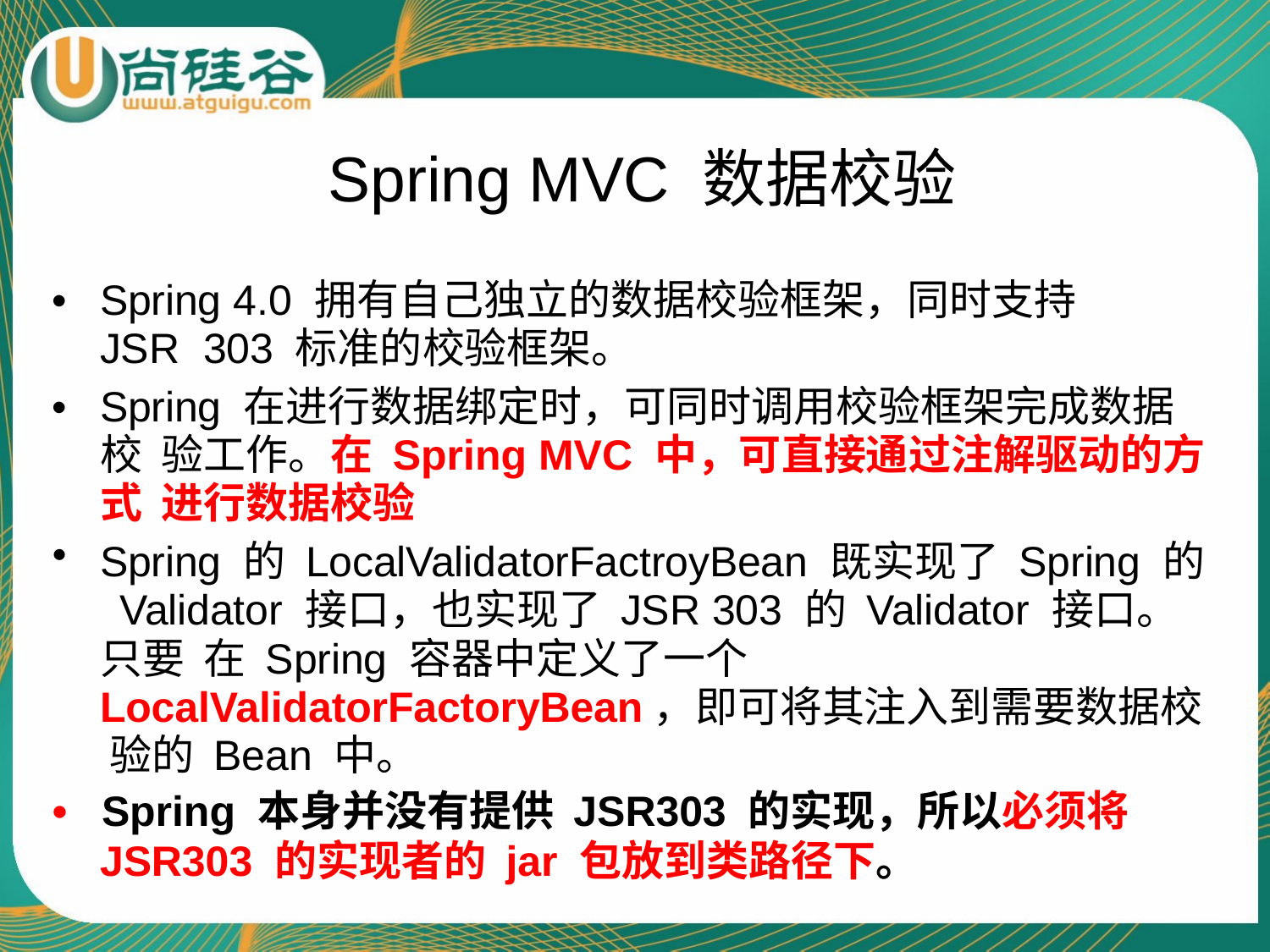

# Spring MVC 数据校验
•	Spring 4.0 拥有自己独立的数据校验框架，同时支持 JSR  303 标准的校验框架。
•	Spring 在进行数据绑定时，可同时调用校验框架完成数据校  验工作。在 Spring MVC 中，可直接通过注解驱动的方式  进行数据校验
Spring 的 LocalValidatorFactroyBean 既实现了 Spring 的  Validator 接口，也实现了 JSR 303 的 Validator 接口。只要  在 Spring 容器中定义了一个  LocalValidatorFactoryBean，即可将其注入到需要数据校  验的 Bean 中。
•	Spring 本身并没有提供 JSR303 的实现，所以必须将
JSR303 的实现者的 jar 包放到类路径下。